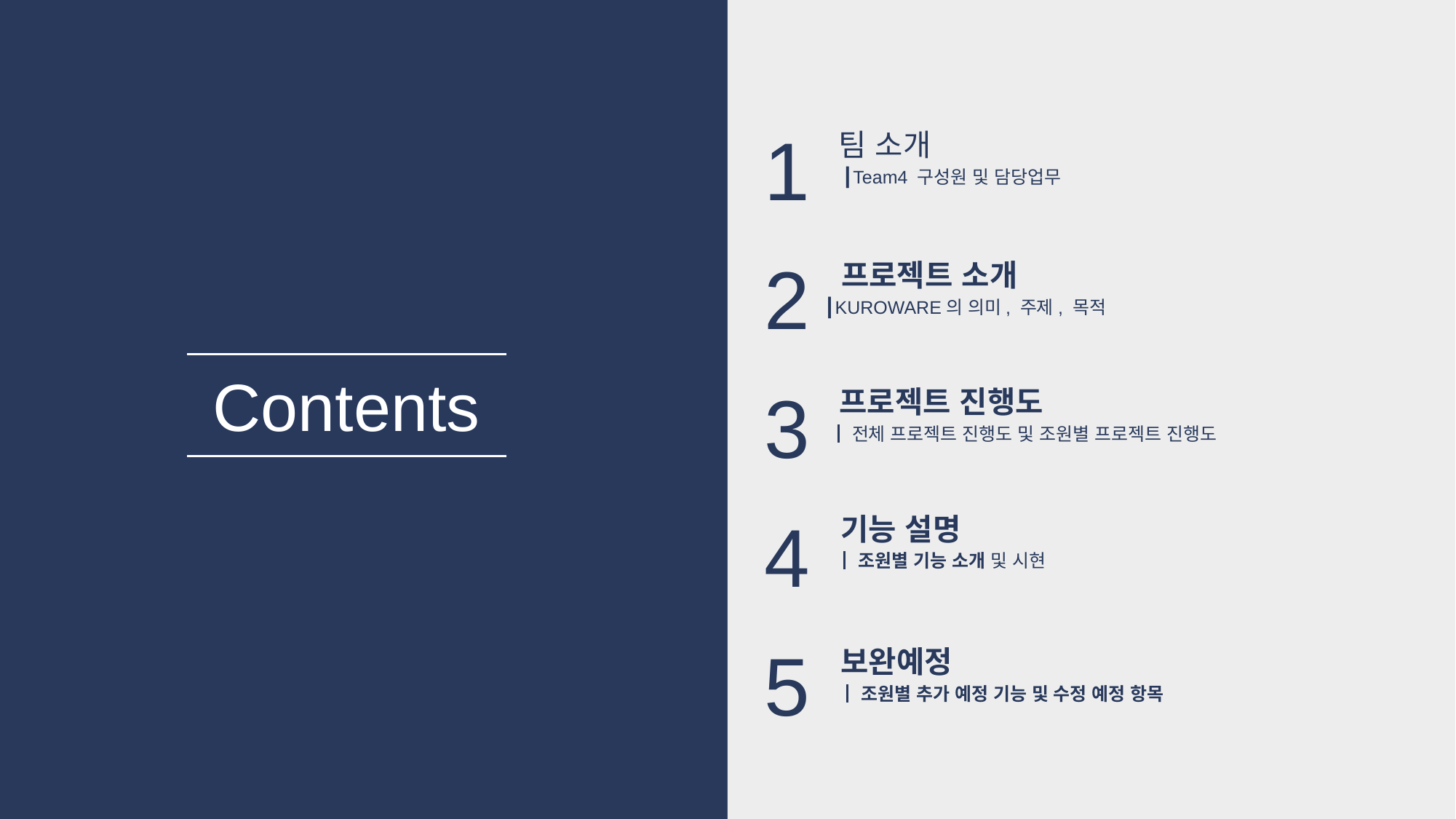

1
2
3
4
5
팀 소개
┃Team4 구성원 및 담당업무
프로젝트 소개
┃KUROWARE의 의미, 주제, 목적
Contents
프로젝트 진행도
┃전체 프로젝트 진행도 및 조원별 프로젝트 진행도
기능 설명
┃조원별 기능 소개 및 시현
보완예정
┃조원별 추가 예정 기능 및 수정 예정 항목